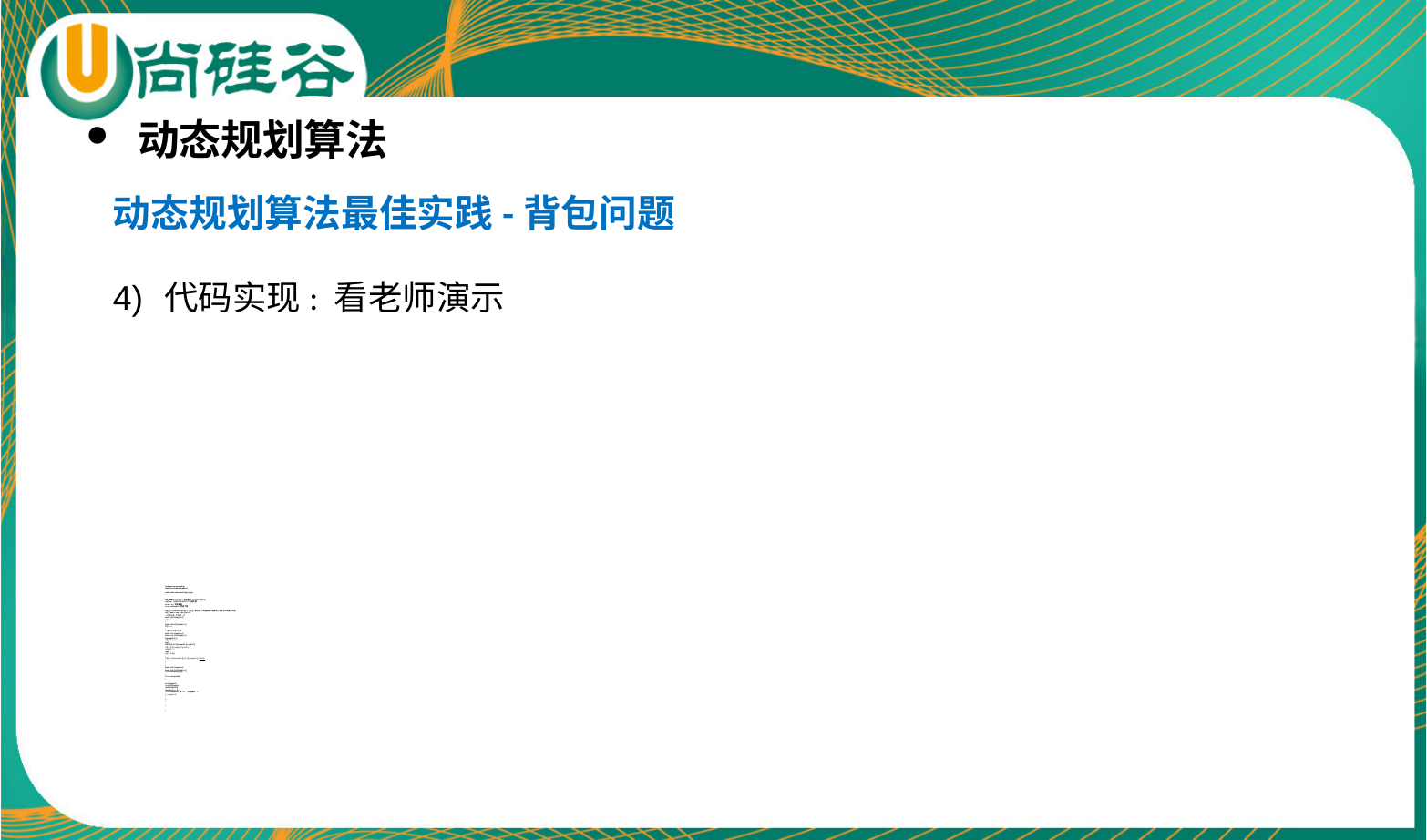

动态规划算法
动态规划算法最佳实践-背包问题

代码实现: 看老师演示
package com.atguigu.bag;
public class KnapsackProblem {

public static void main(String[] args) {

int[] weight = {1,4,3}; //物品重量 // [6, 5] [2,3][3,4]
int[] val = {1500,3000,2000}; //物品价值
int m = 4; //背包容量
int n = val.length; //物品个数

int[][] f = new int[n+1][m+1]; //f[i][j]表示前i个物品能装入容量为j的背包中的最大价值
int[][] path = new int[n+1][m+1];
//初始化第一列和第一行
for(int i=0;i<f.length;i++){
f[i][0] = 0;
}
for(int i=0;i<f[0].length;i++){
f[0][i] = 0;
}
//通过公式迭代计算
for(int i=1;i<f.length;i++){
for(int j=1;j<f[0].length;j++){
if(weight[i-1]>j)
f[i][j] = f[i-1][j];
else{
if(f[i-1][j]<f[i-1][j-weight[i-1]]+val[i-1]){
f[i][j] = f[i-1][j-weight[i-1]]+val[i-1];
path[i][j] = 1;
}else{
f[i][j] = f[i-1][j];
}
//f[i][j] = Math.max(f[i-1][j], f[i-1][j-weight[i-1]]+val[i-1]);
}
}
}
for(int i=0;i<f.length;i++){
for(int j=0;j<f[0].length;j++){
System.out.print(f[i][j]+" ");
}
System.out.println();
}

int i=f.length-1;
int j=f[0].length-1;
while(i>0&&j>0){
if(path[i][j] == 1){
System.out.print("第"+i+"个物品装入 ");
j -= weight[i-1];
}
i--;
}

}

}